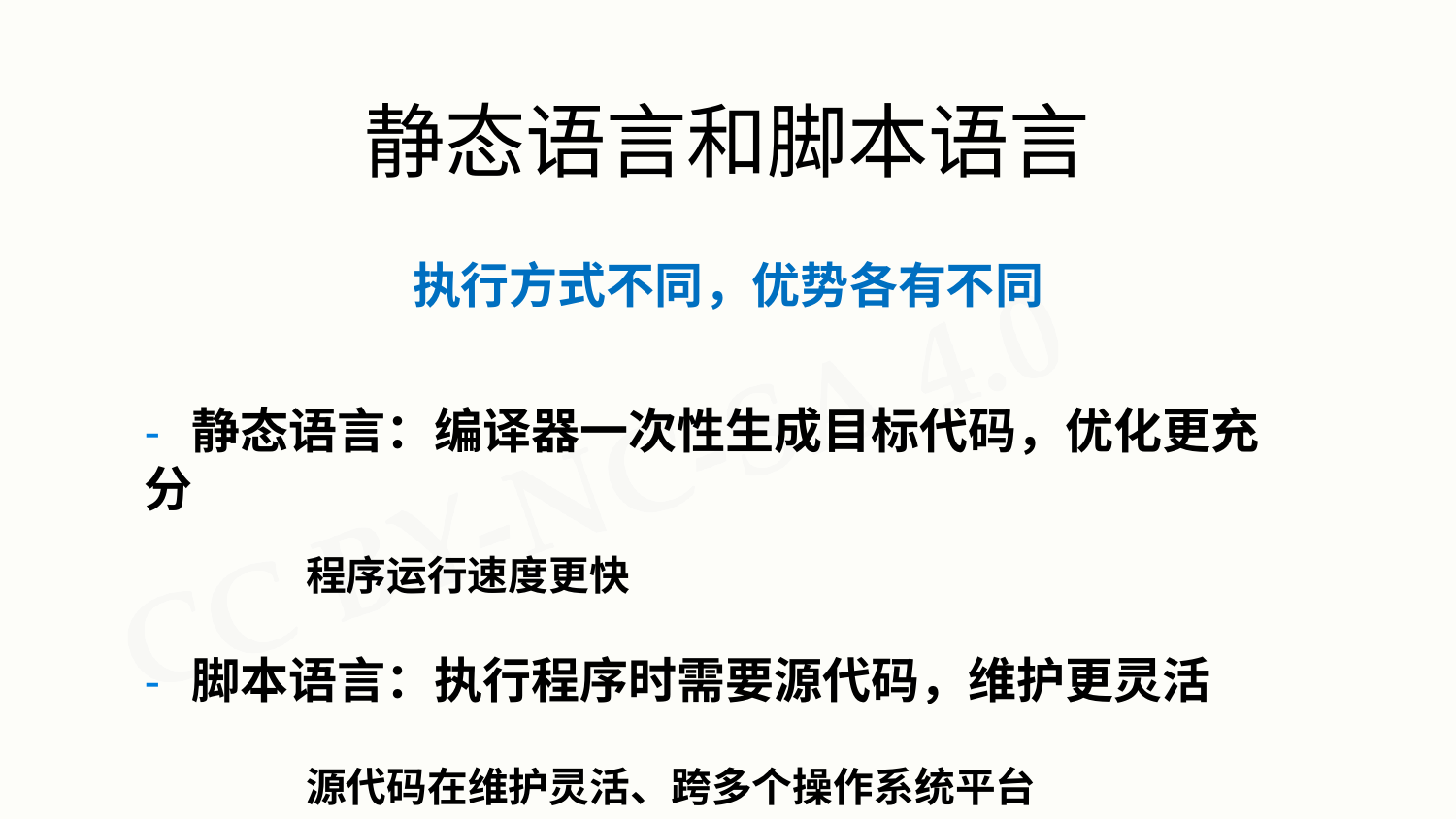

# 静态语言和脚本语言
执行方式不同，优势各有不同

- 静态语言：编译器一次性生成目标代码，优化更充分
程序运行速度更快

- 脚本语言：执行程序时需要源代码，维护更灵活

源代码在维护灵活、跨多个操作系统平台